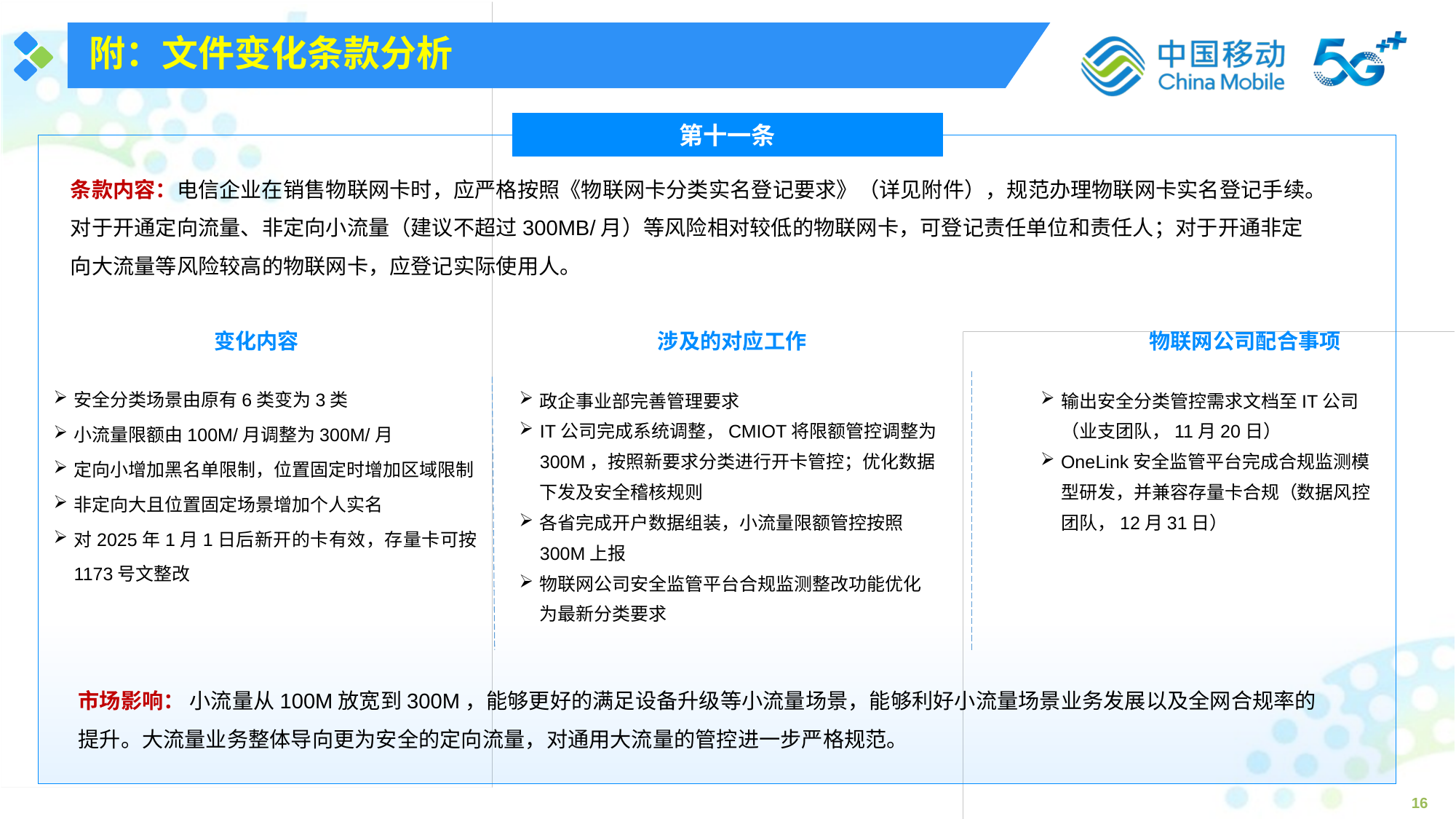

附：文件变化条款分析

第十一条

条款内容：电信企业在销售物联网卡时，应严格按照《物联网卡分类实名登记要求》（详见附件），规范办理物联网卡实名登记手续。对于开通定向流量、非定向小流量（建议不超过300MB/月）等风险相对较低的物联网卡，可登记责任单位和责任人；对于开通非定向大流量等风险较高的物联网卡，应登记实际使用人。
变化内容
涉及的对应工作
物联网公司配合事项
安全分类场景由原有6类变为3类
小流量限额由100M/月调整为300M/月
定向小增加黑名单限制，位置固定时增加区域限制
非定向大且位置固定场景增加个人实名
对2025年1月1日后新开的卡有效，存量卡可按1173号文整改

政企事业部完善管理要求
IT公司完成系统调整，CMIOT将限额管控调整为300M，按照新要求分类进行开卡管控；优化数据下发及安全稽核规则
各省完成开户数据组装，小流量限额管控按照300M上报
物联网公司安全监管平台合规监测整改功能优化为最新分类要求

输出安全分类管控需求文档至IT公司（业支团队，11月20日）
OneLink安全监管平台完成合规监测模型研发，并兼容存量卡合规（数据风控团队，12月31日）

市场影响： 小流量从100M放宽到300M，能够更好的满足设备升级等小流量场景，能够利好小流量场景业务发展以及全网合规率的提升。大流量业务整体导向更为安全的定向流量，对通用大流量的管控进一步严格规范。